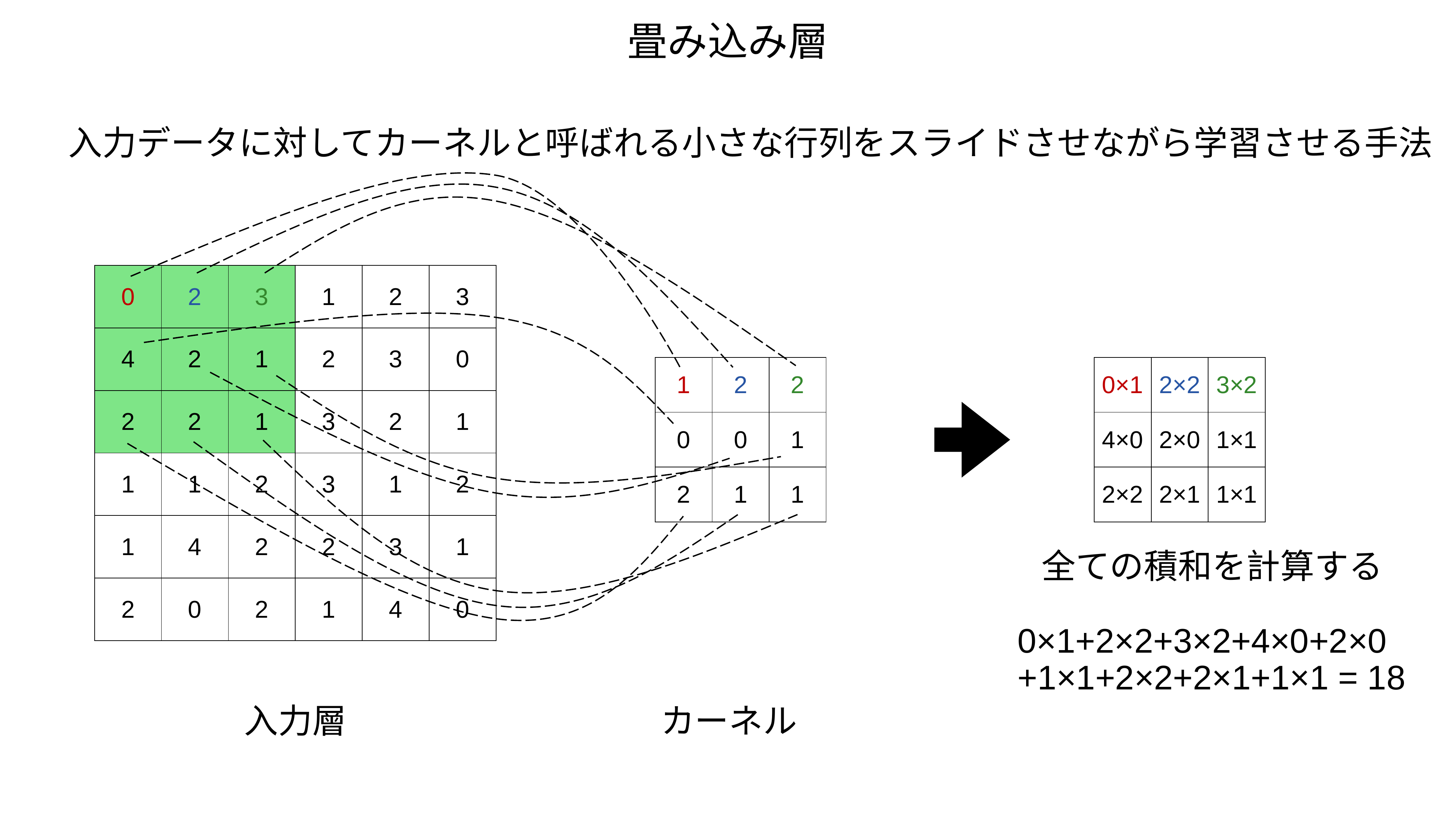

畳み込み層
入力データに対してカーネルと呼ばれる小さな行列をスライドさせながら学習させる手法

| 0 | 2 | 3 | 1 | 2 | 3 |
| --- | --- | --- | --- | --- | --- |
| 4 | 2 | 1 | 2 | 3 | 0 |
| 2 | 2 | 1 | 3 | 2 | 1 |
| 1 | 1 | 2 | 3 | 1 | 2 |
| 1 | 4 | 2 | 2 | 3 | 1 |
| 2 | 0 | 2 | 1 | 4 | 0 |

| 1 | 2 | 2 |
| --- | --- | --- |
| 0 | 0 | 1 |
| 2 | 1 | 1 |
| 0×1 | 2×2 | 3×2 |
| --- | --- | --- |
| 4×0 | 2×0 | 1×1 |
| 2×2 | 2×1 | 1×1 |

全ての積和を計算する
0×1+2×2+3×2+4×0+2×0
+1×1+2×2+2×1+1×1 = 18
入力層
カーネル